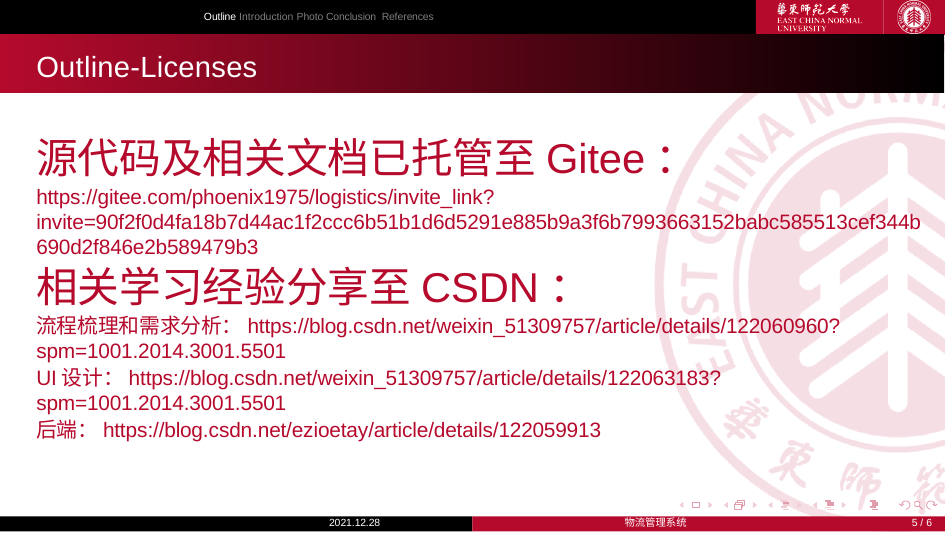

Outline Introduction Photo Conclusion References
Outline-Licenses
源代码及相关文档已托管至Gitee：
https://gitee.com/phoenix1975/logistics/invite_link?invite=90f2f0d4fa18b7d44ac1f2ccc6b51b1d6d5291e885b9a3f6b7993663152babc585513cef344b690d2f846e2b589479b3
相关学习经验分享至CSDN：
流程梳理和需求分析：https://blog.csdn.net/weixin_51309757/article/details/122060960?spm=1001.2014.3001.5501
UI设计：https://blog.csdn.net/weixin_51309757/article/details/122063183?spm=1001.2014.3001.5501
后端：https://blog.csdn.net/ezioetay/article/details/122059913

2021.12.28
物流管理系统
5 / 6